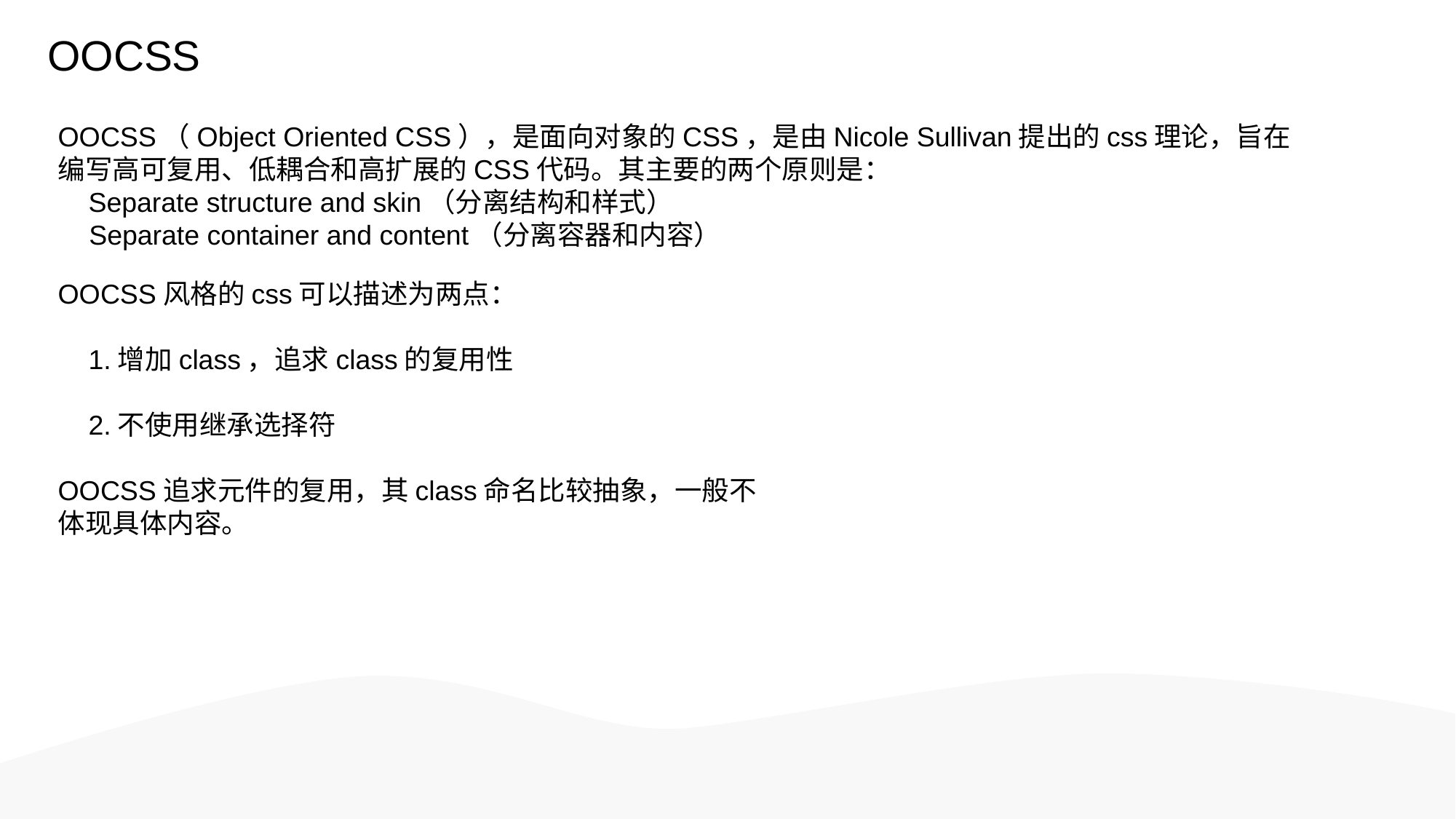

OOCSS
OOCSS（Object Oriented CSS），是面向对象的CSS，是由Nicole Sullivan提出的css理论，旨在编写高可复用、低耦合和高扩展的CSS代码。其主要的两个原则是：
    Separate structure and skin（分离结构和样式）
    Separate container and content（分离容器和内容）

OOCSS风格的css可以描述为两点：

    1.增加class，追求class的复用性
    2.不使用继承选择符

OOCSS追求元件的复用，其class命名比较抽象，一般不体现具体内容。